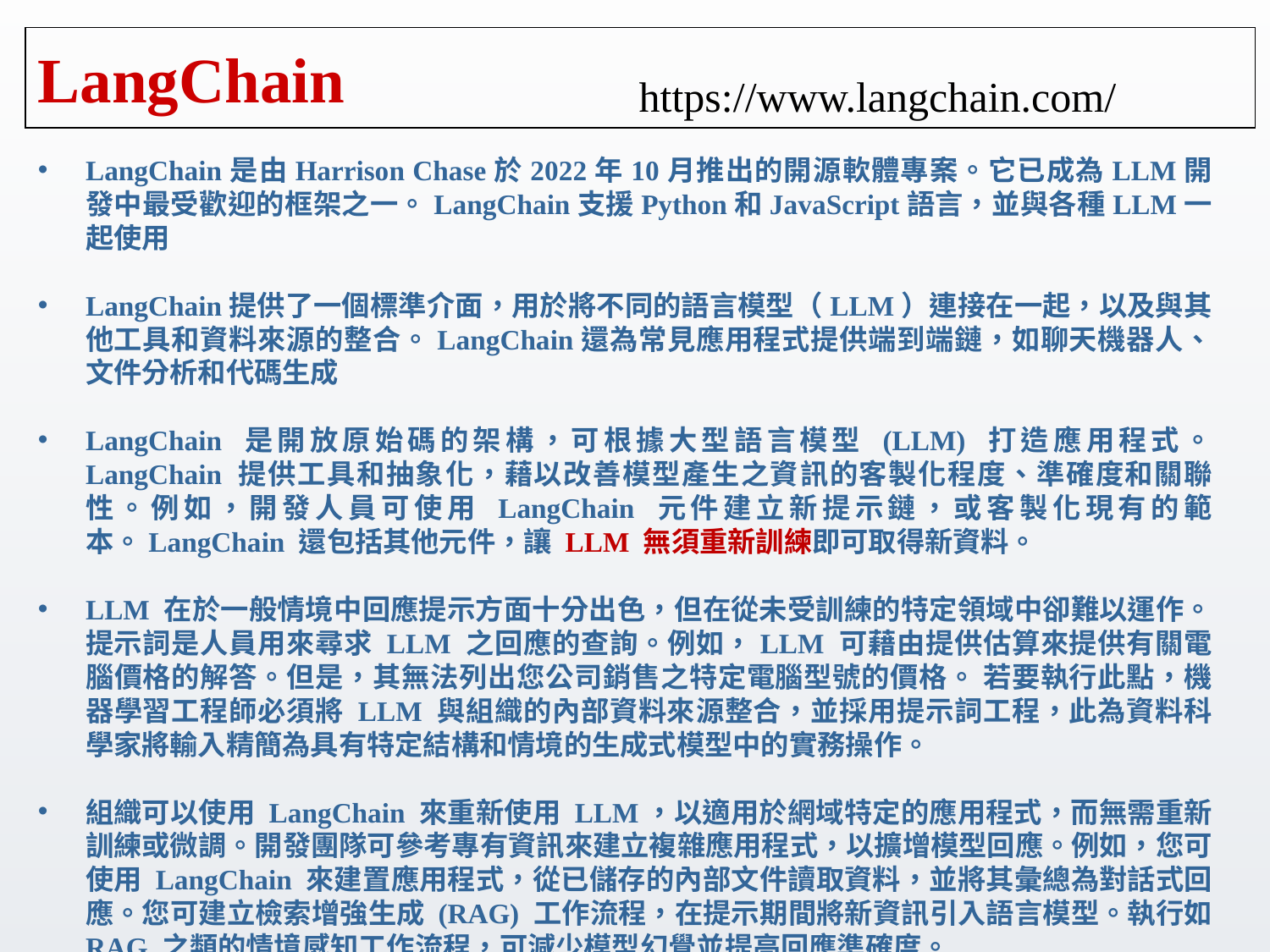

# LangChain
https://www.langchain.com/
LangChain是由Harrison Chase於2022年10月推出的開源軟體專案。它已成為LLM開發中最受歡迎的框架之一。LangChain支援Python和JavaScript語言，並與各種LLM一起使用

LangChain提供了一個標準介面，用於將不同的語言模型（LLM）連接在一起，以及與其他工具和資料來源的整合。LangChain還為常見應用程式提供端到端鏈，如聊天機器人、文件分析和代碼生成

LangChain 是開放原始碼的架構，可根據大型語言模型 (LLM) 打造應用程式。 LangChain 提供工具和抽象化，藉以改善模型產生之資訊的客製化程度、準確度和關聯性。例如，開發人員可使用 LangChain 元件建立新提示鏈，或客製化現有的範本。LangChain 還包括其他元件，讓 LLM 無須重新訓練即可取得新資料。

LLM 在於一般情境中回應提示方面十分出色，但在從未受訓練的特定領域中卻難以運作。提示詞是人員用來尋求 LLM 之回應的查詢。例如，LLM 可藉由提供估算來提供有關電腦價格的解答。但是，其無法列出您公司銷售之特定電腦型號的價格。 若要執行此點，機器學習工程師必須將 LLM 與組織的內部資料來源整合，並採用提示詞工程，此為資料科學家將輸入精簡為具有特定結構和情境的生成式模型中的實務操作。

組織可以使用 LangChain 來重新使用 LLM，以適用於網域特定的應用程式，而無需重新訓練或微調。開發團隊可參考專有資訊來建立複雜應用程式，以擴增模型回應。例如，您可使用 LangChain 來建置應用程式，從已儲存的內部文件讀取資料，並將其彙總為對話式回應。您可建立檢索增強生成 (RAG) 工作流程，在提示期間將新資訊引入語言模型。執行如 RAG 之類的情境感知工作流程，可減少模型幻覺並提高回應準確度。